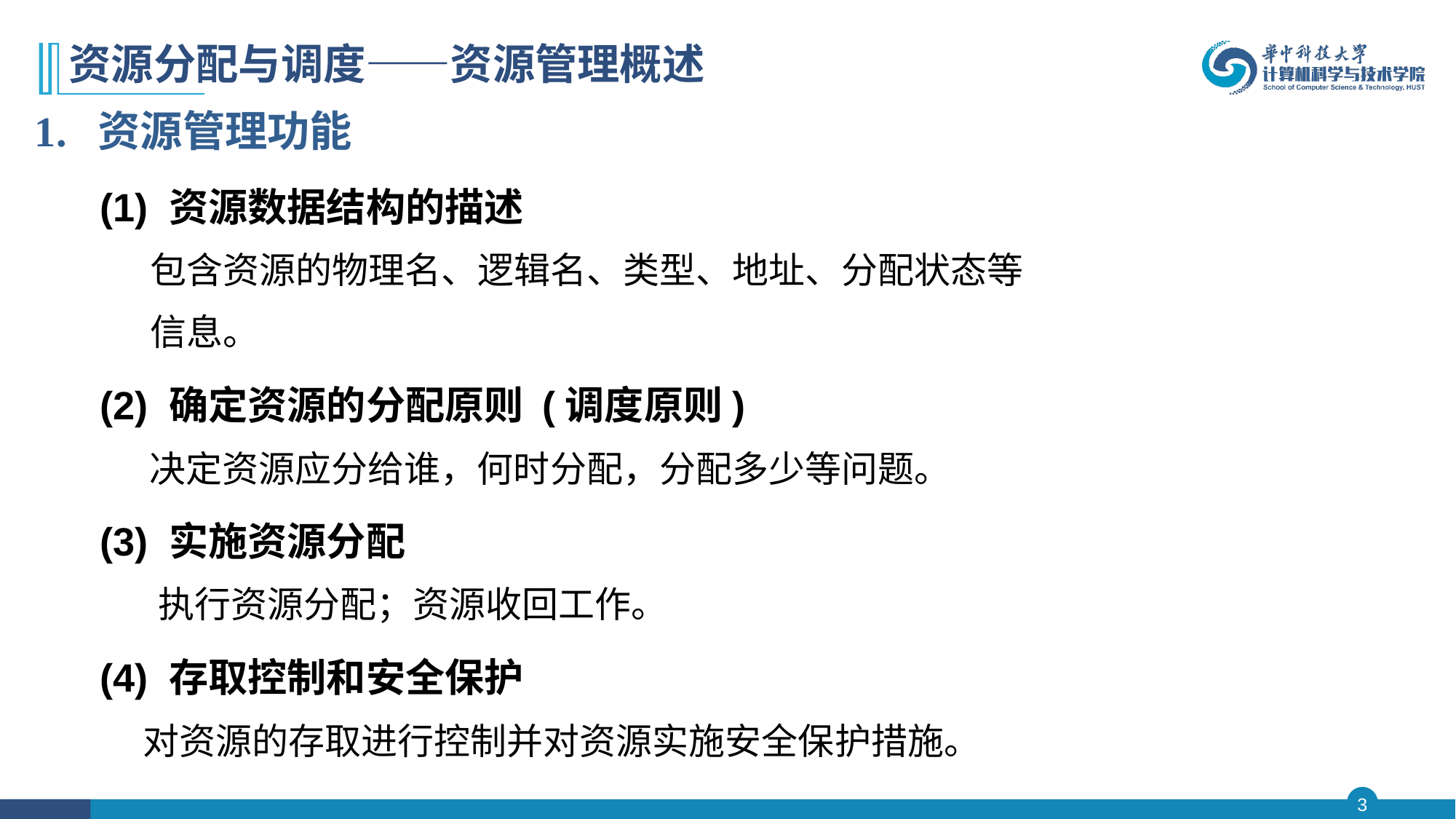

# 资源分配与调度——资源管理概述
1.  资源管理功能
      (1) 资源数据结构的描述
             包含资源的物理名、逻辑名、类型、地址、分配状态等
             信息。
      (2) 确定资源的分配原则 (调度原则)
                决定资源应分给谁，何时分配，分配多少等问题。
      (3) 实施资源分配
              执行资源分配；资源收回工作。
      (4) 存取控制和安全保护
               对资源的存取进行控制并对资源实施安全保护措施。